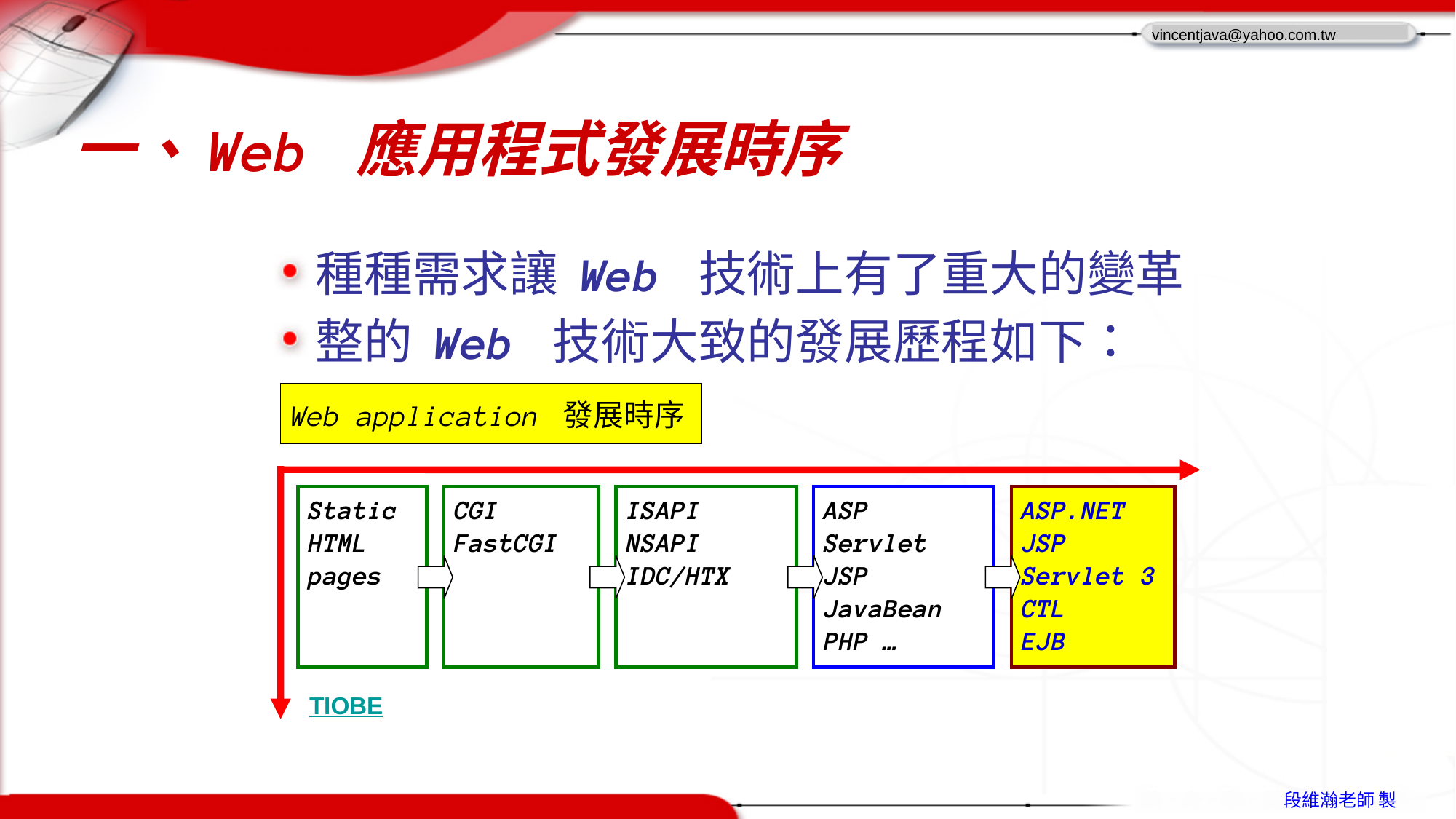

# 一、Web 應用程式發展時序
種種需求讓 Web 技術上有了重大的變革
整的 Web 技術大致的發展歷程如下：
Web application 發展時序

Static
HTML pages
CGI
FastCGI
ISAPI
NSAPI
IDC/HTX
ASP
Servlet
JSP
JavaBean
PHP …
ASP.NET
JSP
Servlet 3
CTL
EJB

TIOBE